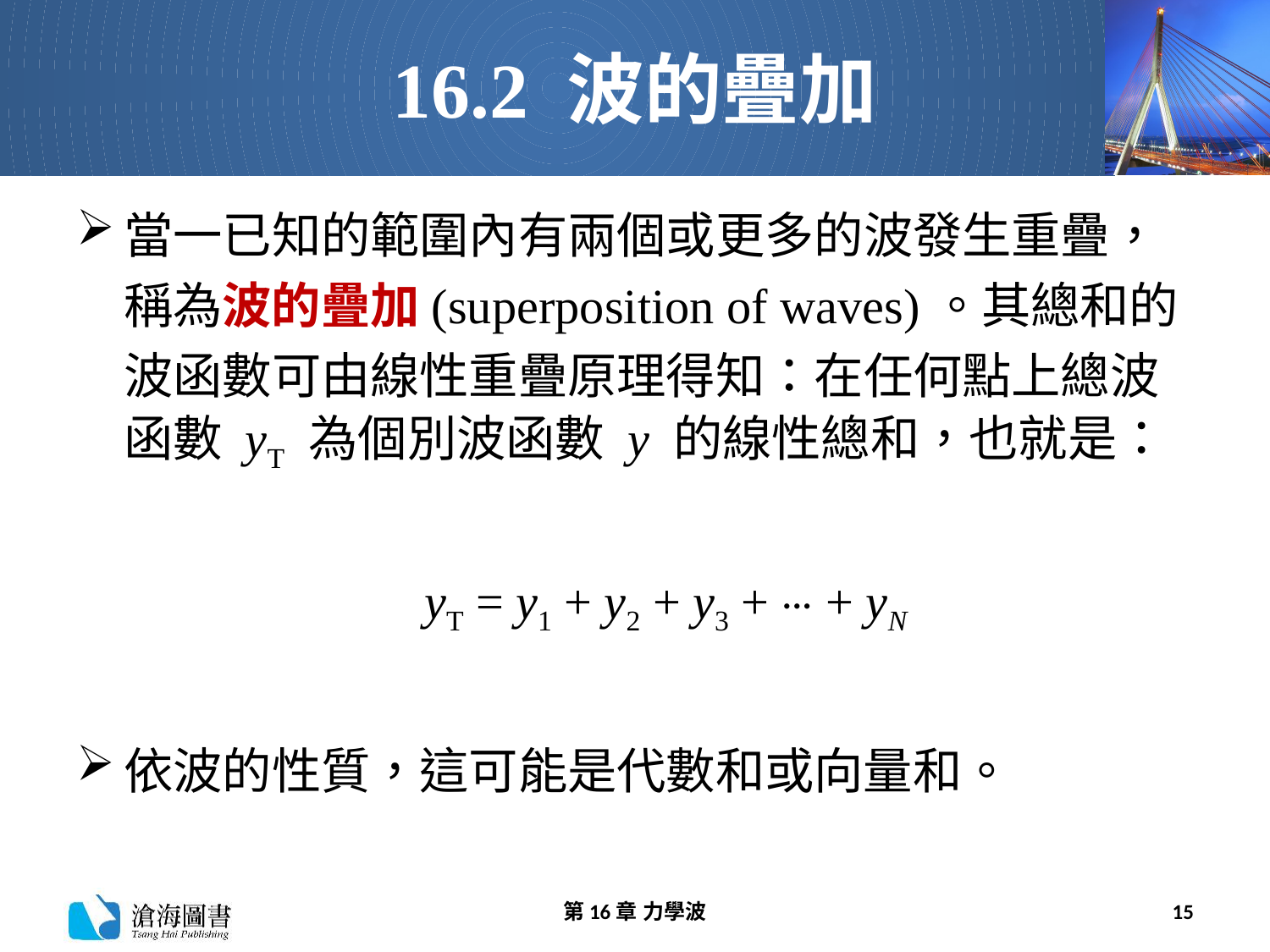

# 16.2 波的疊加
當一已知的範圍內有兩個或更多的波發生重疊，稱為波的疊加(superposition of waves)。其總和的波函數可由線性重疊原理得知：在任何點上總波函數 yT 為個別波函數 y 的線性總和，也就是：
      yT = y1 + y2 + y3 + ⋯ + yN
依波的性質，這可能是代數和或向量和。
第16章 力學波
15